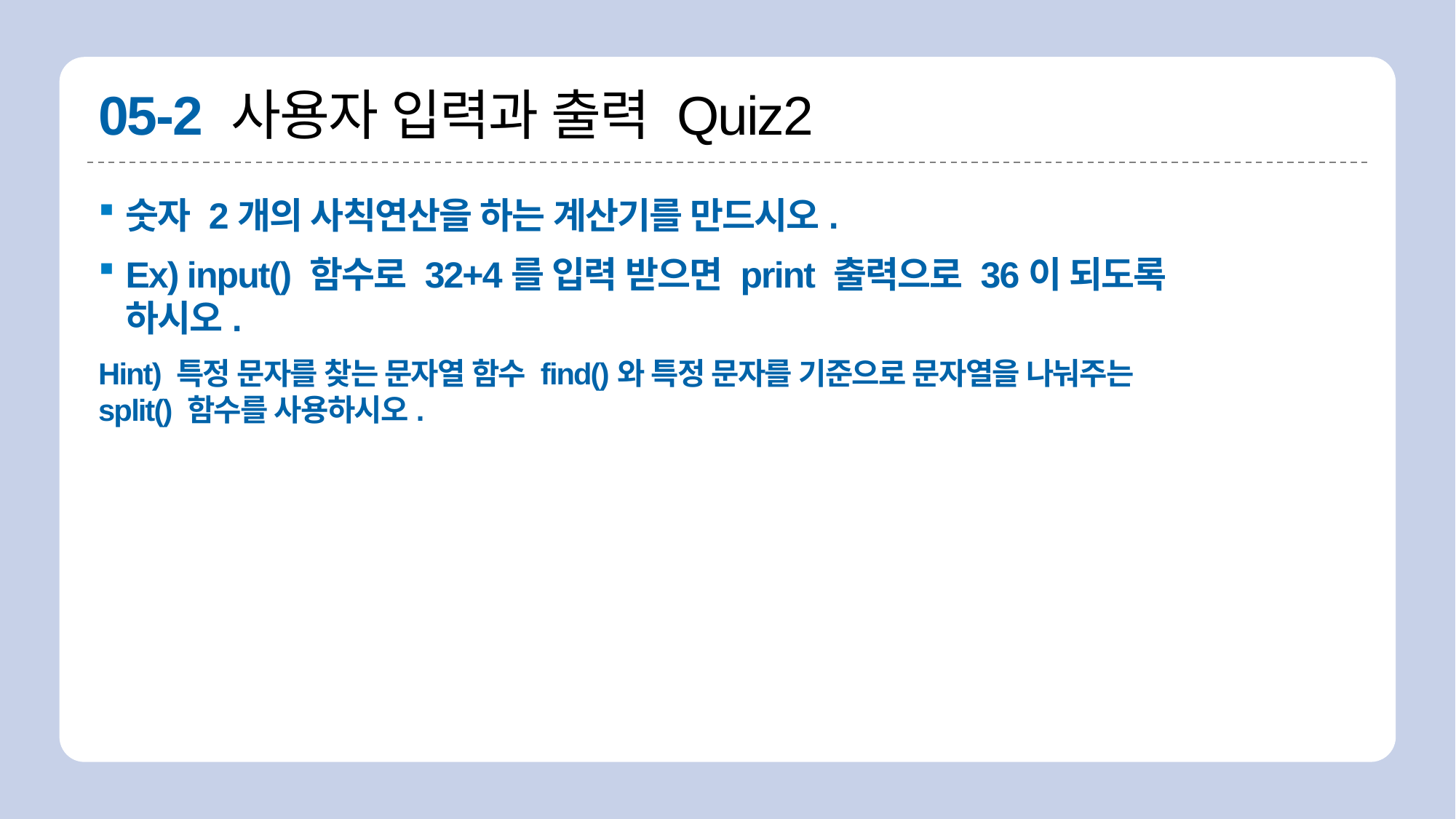

# 05-2 사용자 입력과 출력 Quiz2
숫자 2개의 사칙연산을 하는 계산기를 만드시오.
Ex) input() 함수로 32+4를 입력 받으면 print 출력으로 36이 되도록 하시오.
Hint) 특정 문자를 찾는 문자열 함수 find()와 특정 문자를 기준으로 문자열을 나눠주는 split() 함수를 사용하시오.